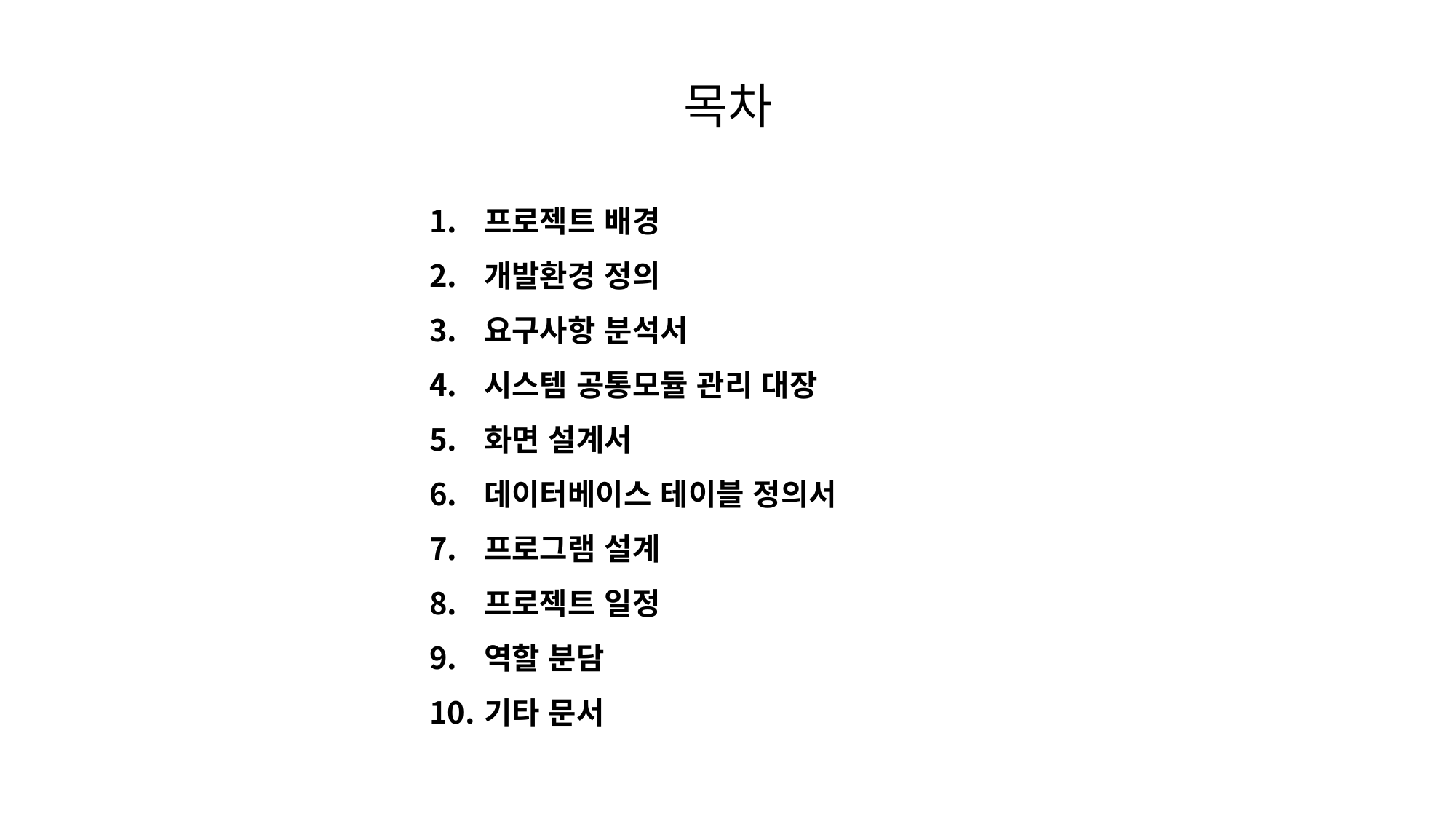

목차
프로젝트 배경
개발환경 정의
요구사항 분석서
시스템 공통모듈 관리 대장
화면 설계서
데이터베이스 테이블 정의서
프로그램 설계
프로젝트 일정
역할 분담
기타 문서